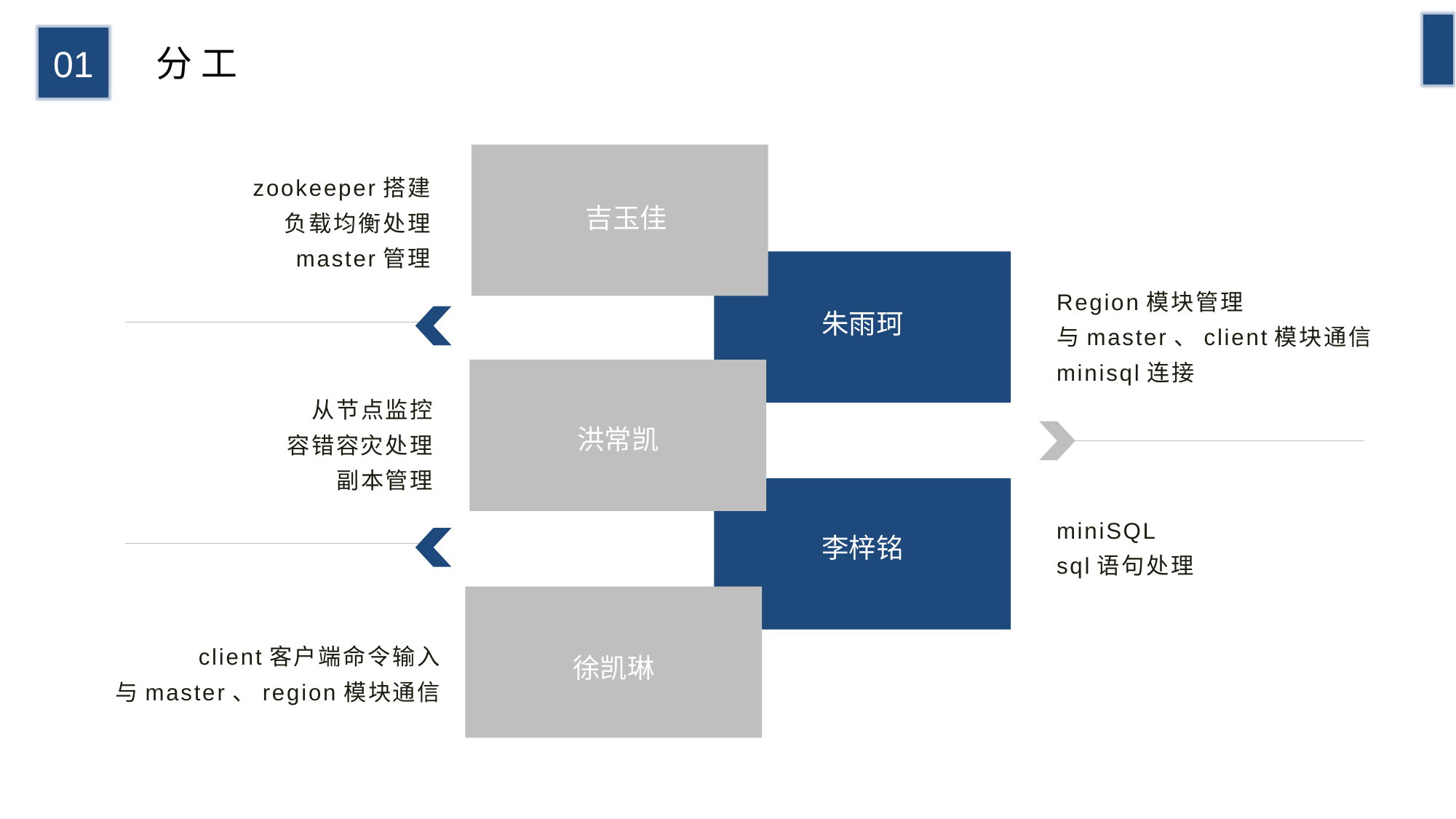

01
分 工

吉玉佳
zookeeper搭建
负载均衡处理
master管理

朱雨珂
Region模块管理
与master、client模块通信
minisql连接

洪常凯
从节点监控
容错容灾处理
副本管理

李梓铭
miniSQL
sql语句处理

徐凯琳
client客户端命令输入
与master、region模块通信